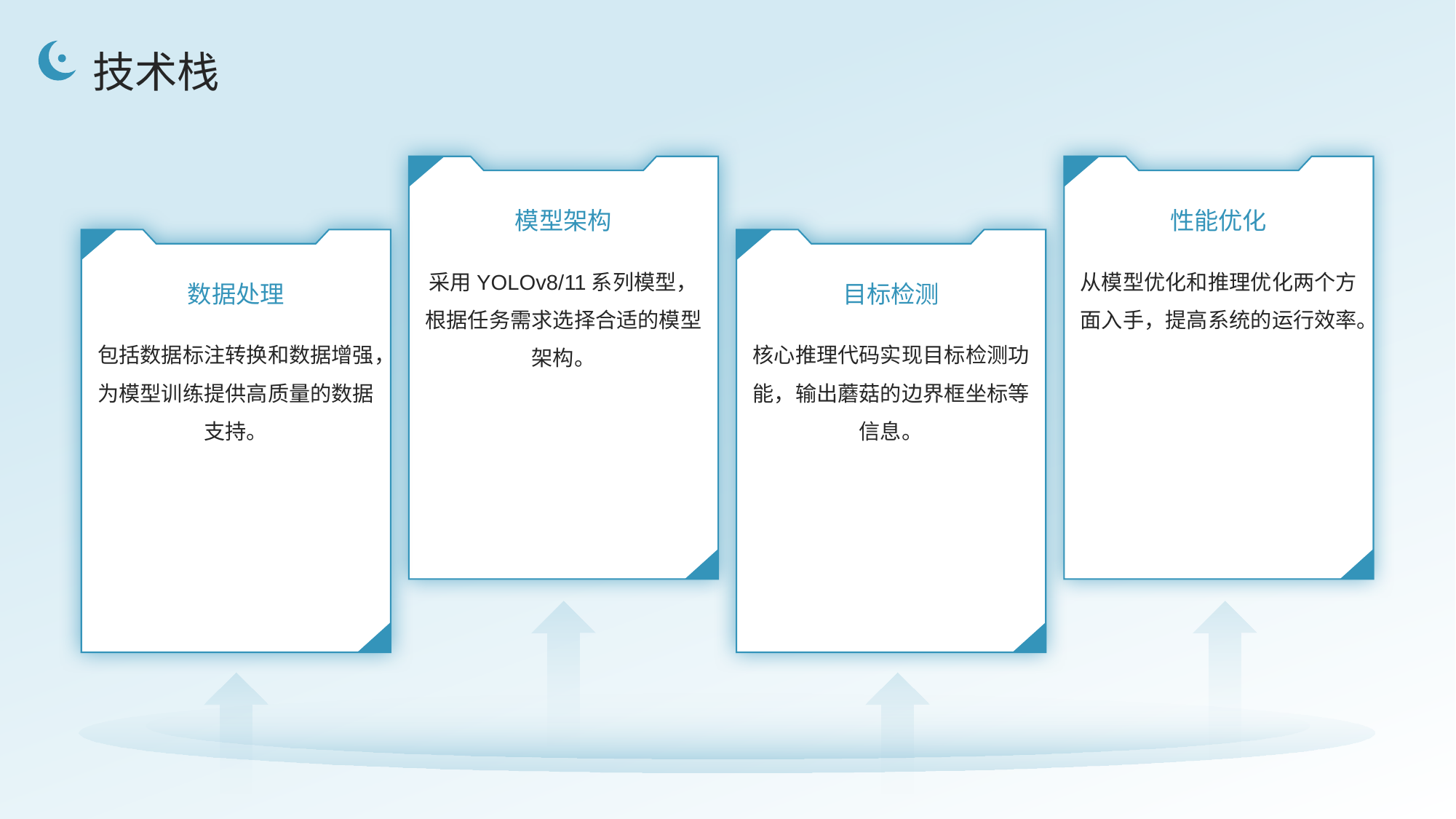

技术栈

模型架构
性能优化

数据处理
目标检测
采用YOLOv8/11系列模型，根据任务需求选择合适的模型架构。
从模型优化和推理优化两个方面入手，提高系统的运行效率。
包括数据标注转换和数据增强，为模型训练提供高质量的数据支持。
核心推理代码实现目标检测功能，输出蘑菇的边界框坐标等信息。